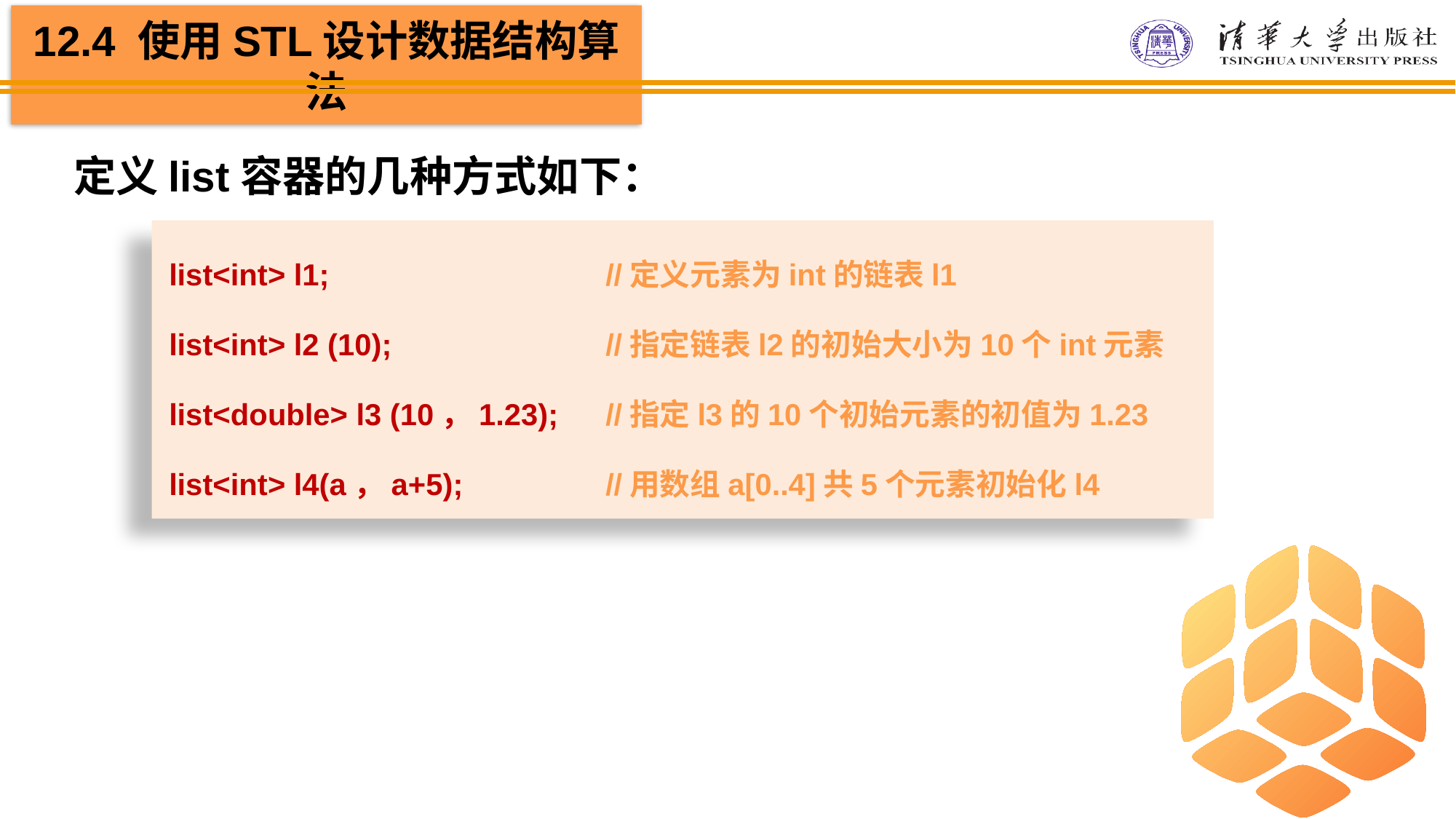

定义list容器的几种方式如下：
list<int> l1;			//定义元素为int的链表l1
list<int> l2 (10);		//指定链表l2的初始大小为10个int元素
list<double> l3 (10，1.23);	//指定l3的10个初始元素的初值为1.23
list<int> l4(a，a+5);		//用数组a[0..4]共5个元素初始化l4